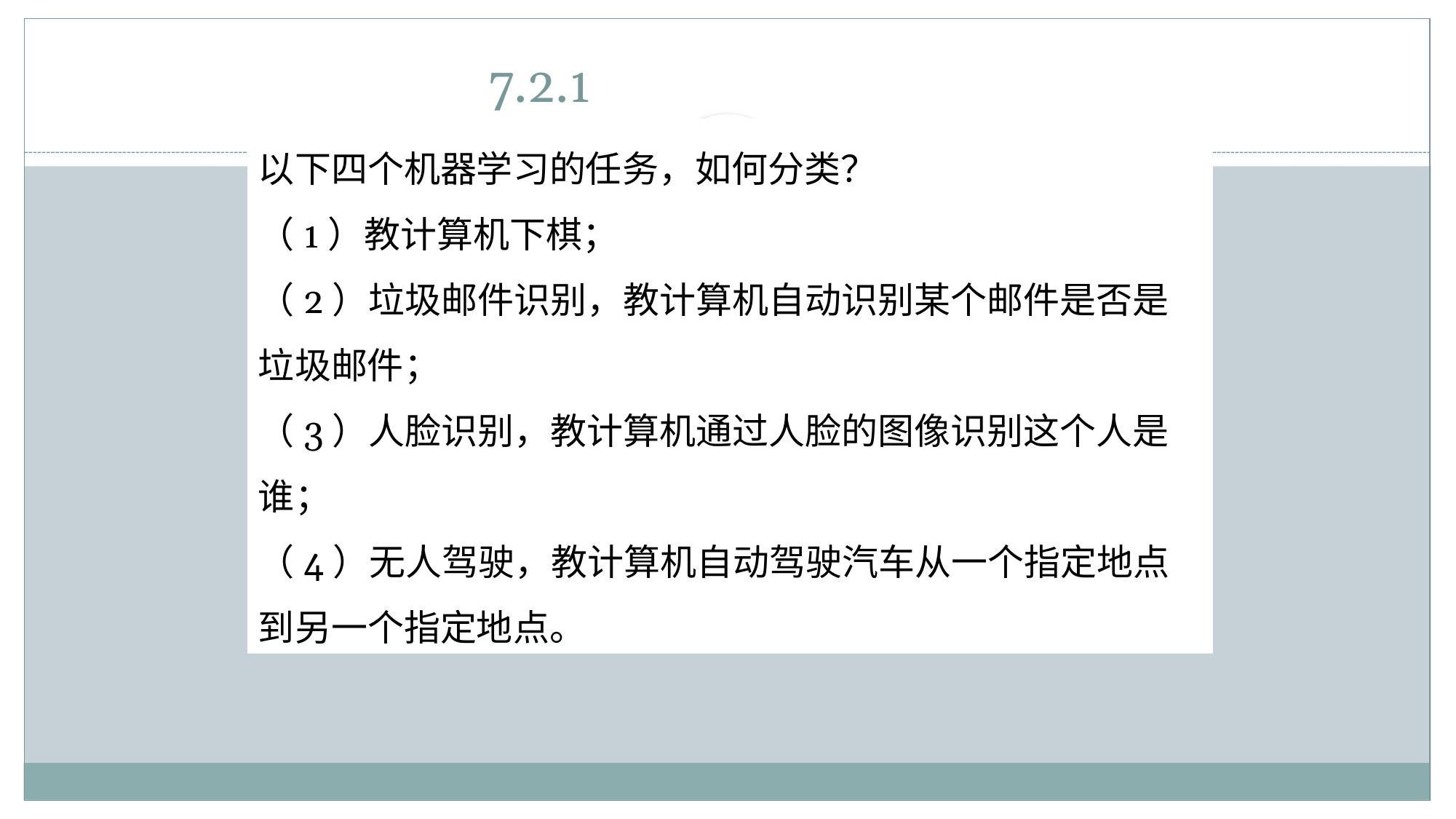

# 7.2.1 机器学习的分类
以下四个机器学习的任务，如何分类？
（1）教计算机下棋；
（2）垃圾邮件识别，教计算机自动识别某个邮件是否是垃圾邮件；
（3）人脸识别，教计算机通过人脸的图像识别这个人是谁；
（4）无人驾驶，教计算机自动驾驶汽车从一个指定地点到另一个指定地点。
588